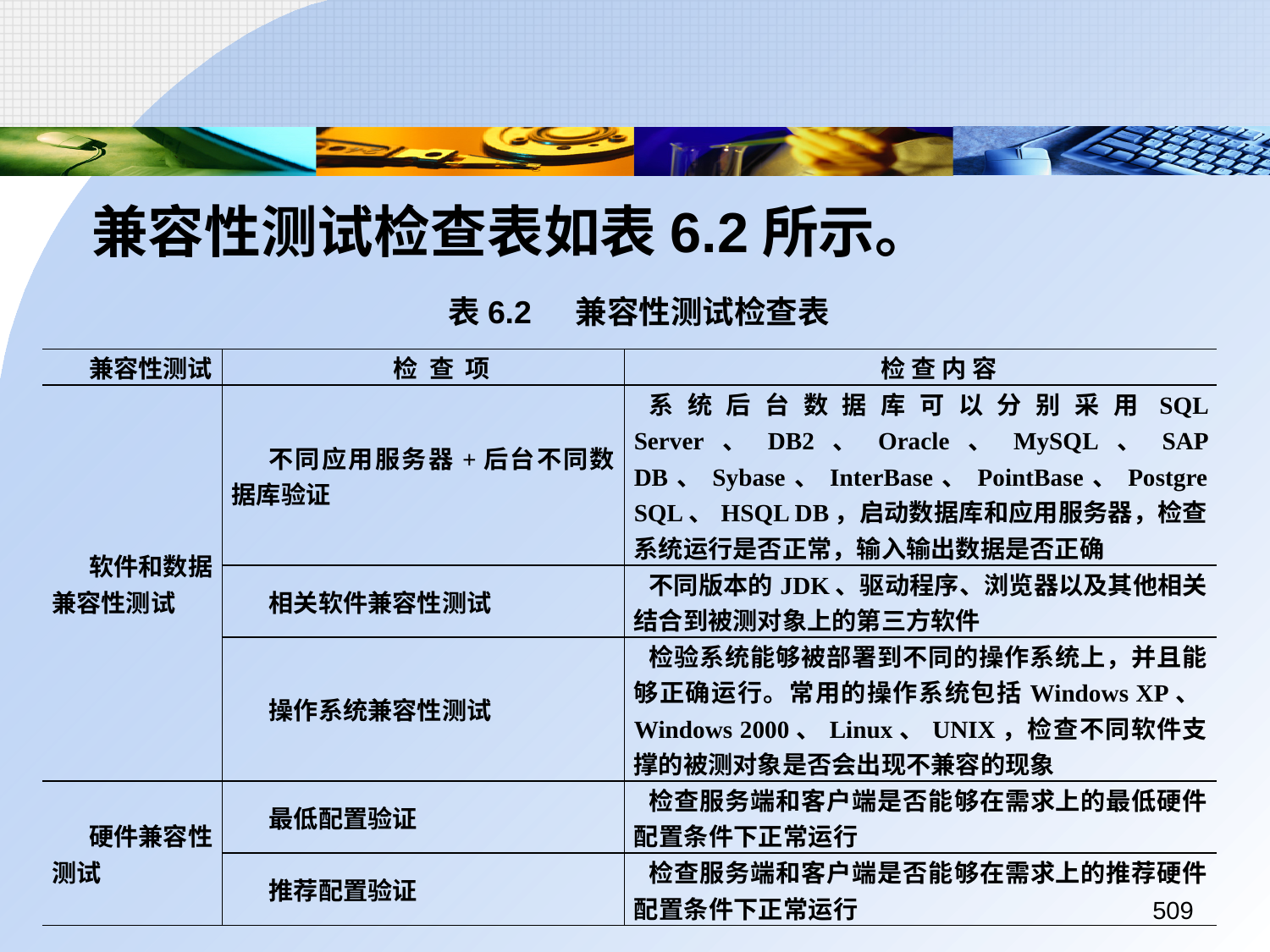

兼容性测试检查表如表6.2所示。
表6.2 	兼容性测试检查表
| 兼容性测试 | 检 查 项 | 检 查 内 容 |
| --- | --- | --- |
| 软件和数据兼容性测试 | 不同应用服务器+后台不同数据库验证 | 系统后台数据库可以分别采用SQL Server、DB2、Oracle、MySQL、SAP DB、Sybase、InterBase、PointBase、Postgre SQL、HSQL DB，启动数据库和应用服务器，检查系统运行是否正常，输入输出数据是否正确 |
|  | 相关软件兼容性测试 | 不同版本的JDK、驱动程序、浏览器以及其他相关结合到被测对象上的第三方软件 |
|  | 操作系统兼容性测试 | 检验系统能够被部署到不同的操作系统上，并且能够正确运行。常用的操作系统包括Windows XP、Windows 2000、Linux、UNIX，检查不同软件支撑的被测对象是否会出现不兼容的现象 |
| 硬件兼容性测试 | 最低配置验证 | 检查服务端和客户端是否能够在需求上的最低硬件配置条件下正常运行 |
|  | 推荐配置验证 | 检查服务端和客户端是否能够在需求上的推荐硬件配置条件下正常运行 |
509